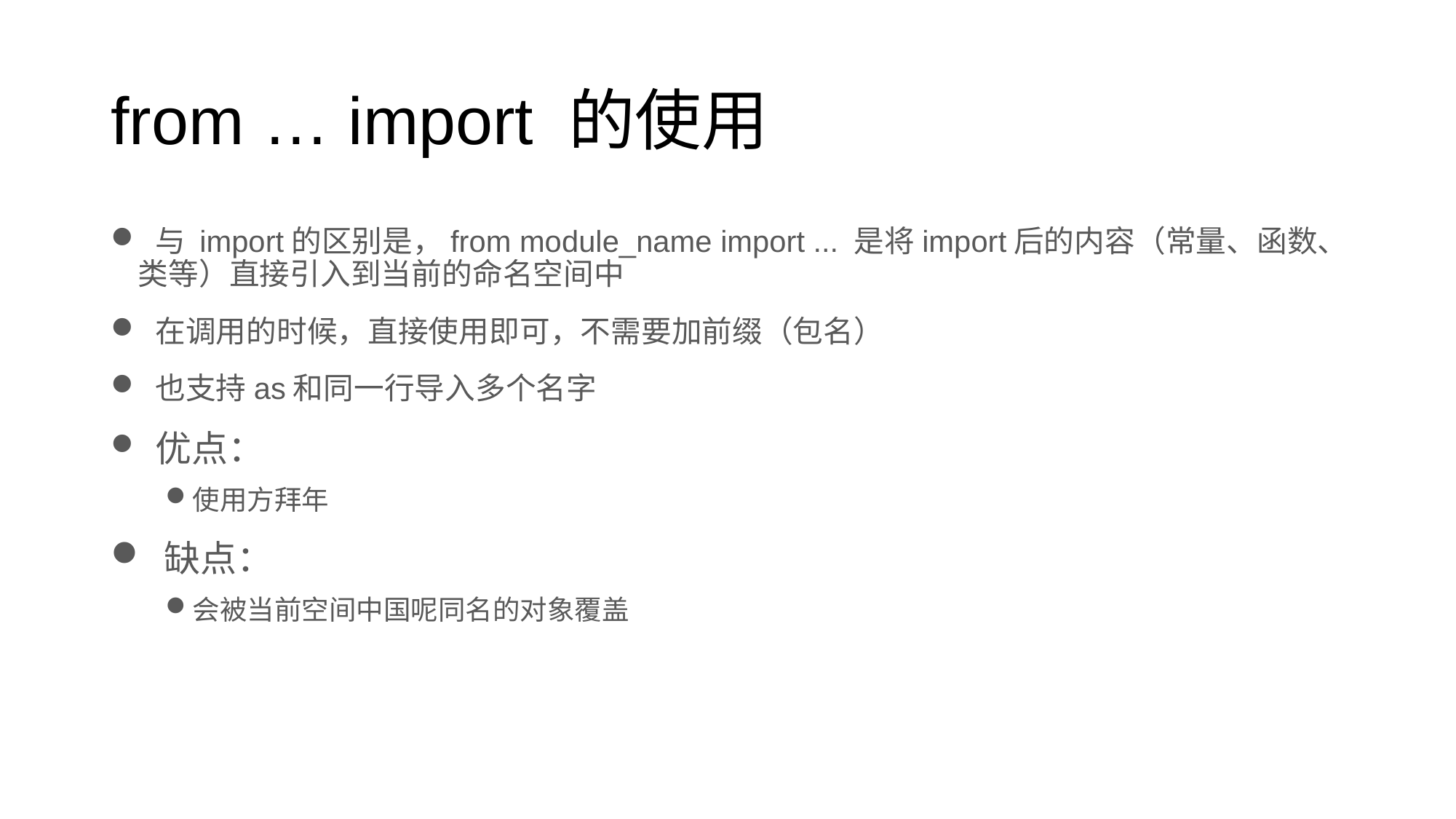

# from … import 的使用
 与 import的区别是，from module_name import ... 是将import后的内容（常量、函数、类等）直接引入到当前的命名空间中
 在调用的时候，直接使用即可，不需要加前缀（包名）
 也支持as和同一行导入多个名字
 优点：
使用方拜年
 缺点：
会被当前空间中国呢同名的对象覆盖